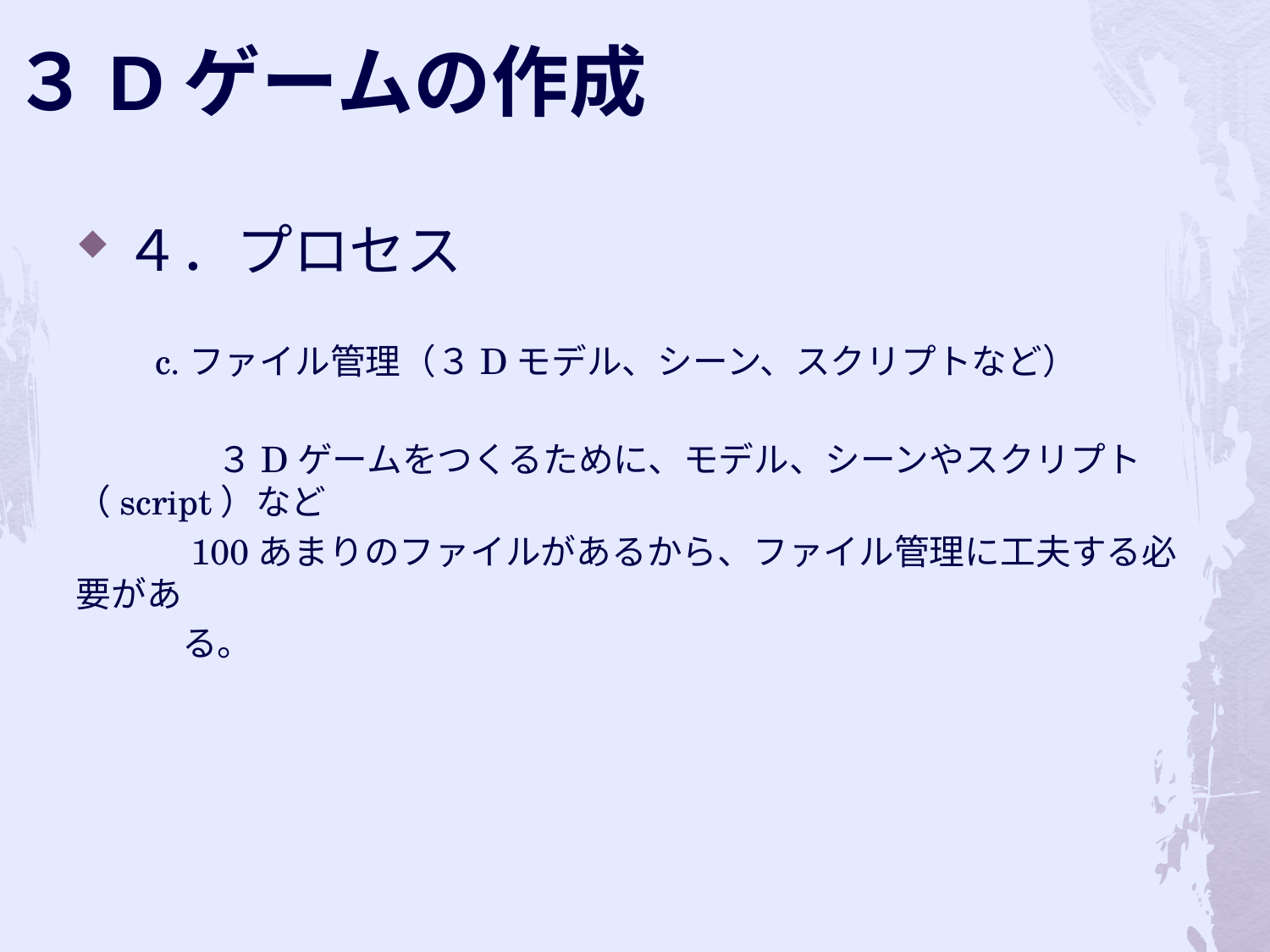

３Dゲームの作成
４．プロセス

　　c.ファイル管理（３Dモデル、シーン、スクリプトなど）

　　　　３Dゲームをつくるために、モデル、シーンやスクリプト （script）など
　　　100あまりのファイルがあるから、ファイル管理に工夫する必要があ
　　　る。